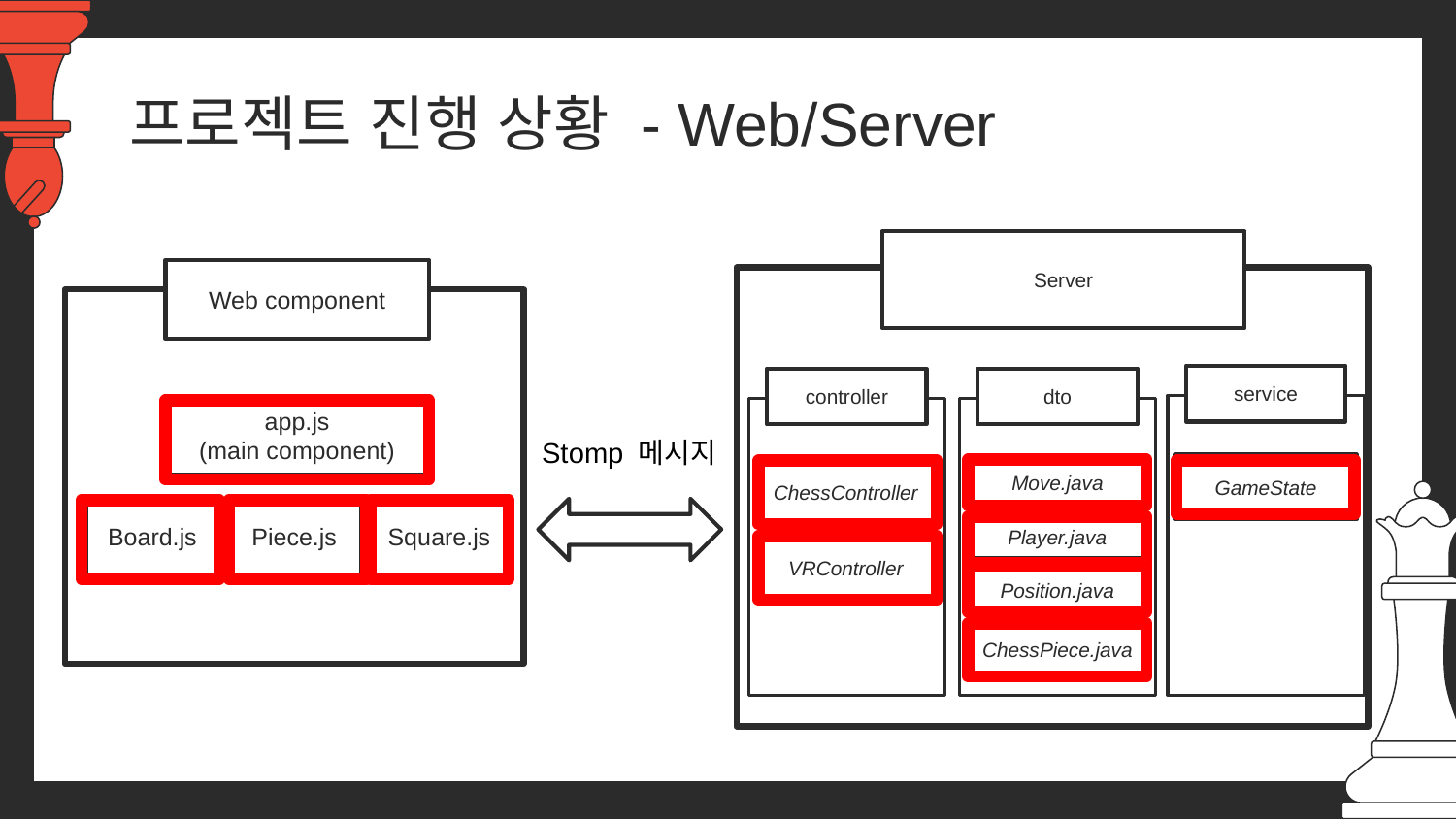

# 프로젝트 진행 상황 - Web/Server
Server

service
controller
dto

GameState

Move.java
ChessController
Player.java

VRController

Position.java
ChessPiece.java

Web component

app.js
(main component)
Piece.js
Square.js
Board.js

Stomp 메시지